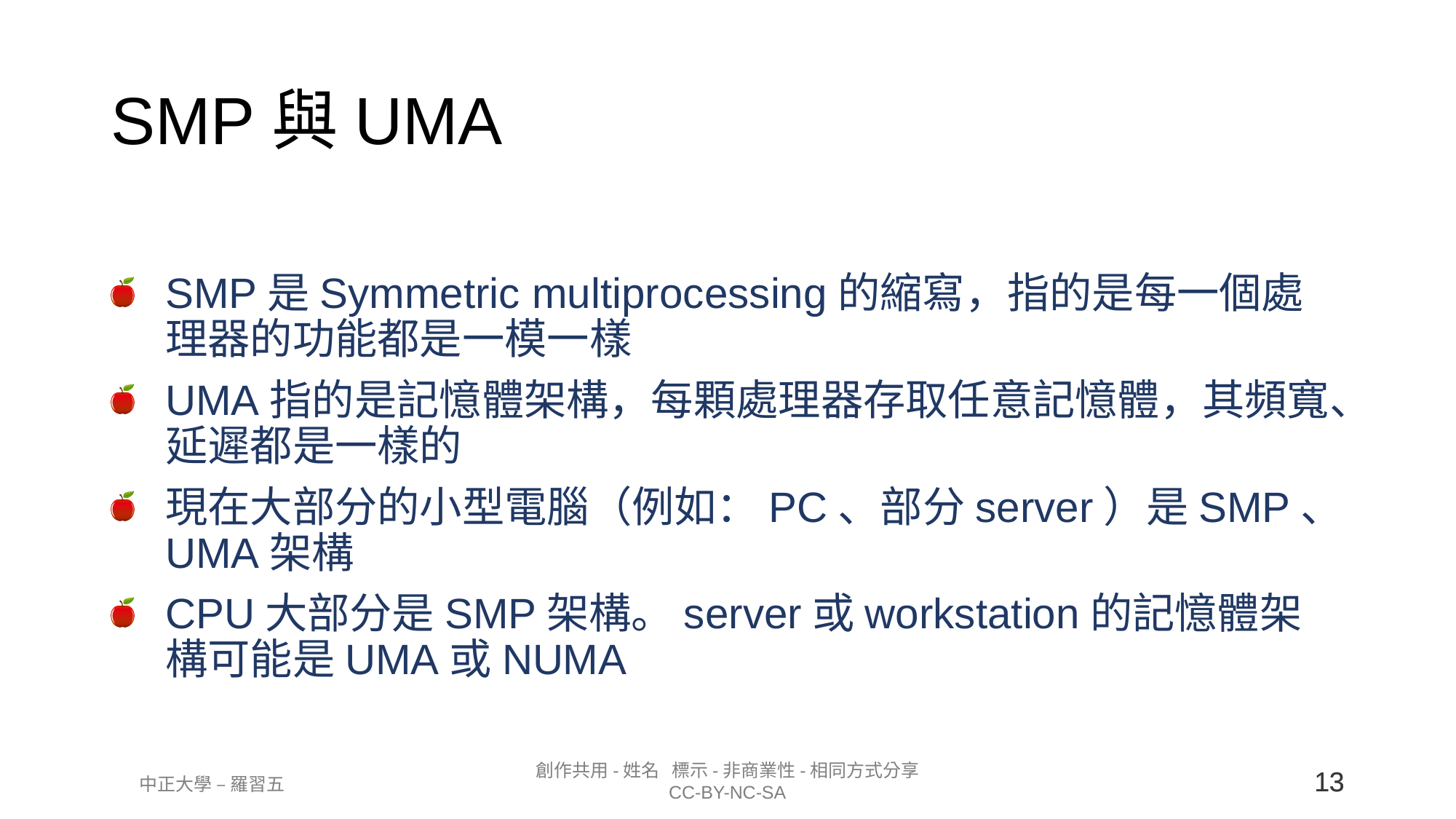

# SMP與UMA
SMP是Symmetric multiprocessing的縮寫，指的是每一個處理器的功能都是一模一樣
UMA指的是記憶體架構，每顆處理器存取任意記憶體，其頻寬、延遲都是一樣的
現在大部分的小型電腦（例如：PC、部分server）是SMP、UMA架構
CPU大部分是SMP架構。server或workstation的記憶體架構可能是UMA或NUMA